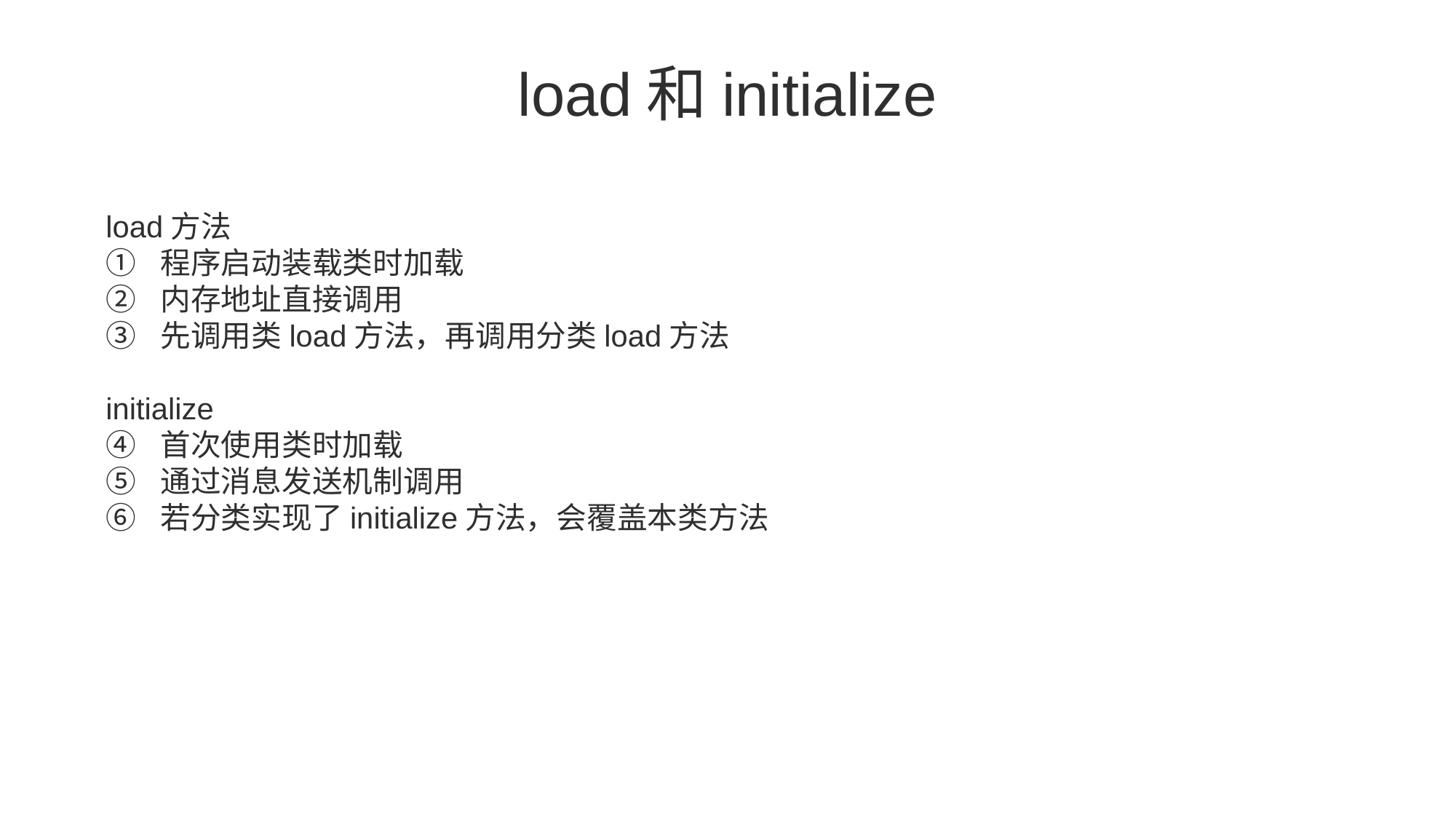

# load和initialize
load方法
程序启动装载类时加载
内存地址直接调用
先调用类load方法，再调用分类load方法

initialize
首次使用类时加载
通过消息发送机制调用
若分类实现了initialize方法，会覆盖本类方法